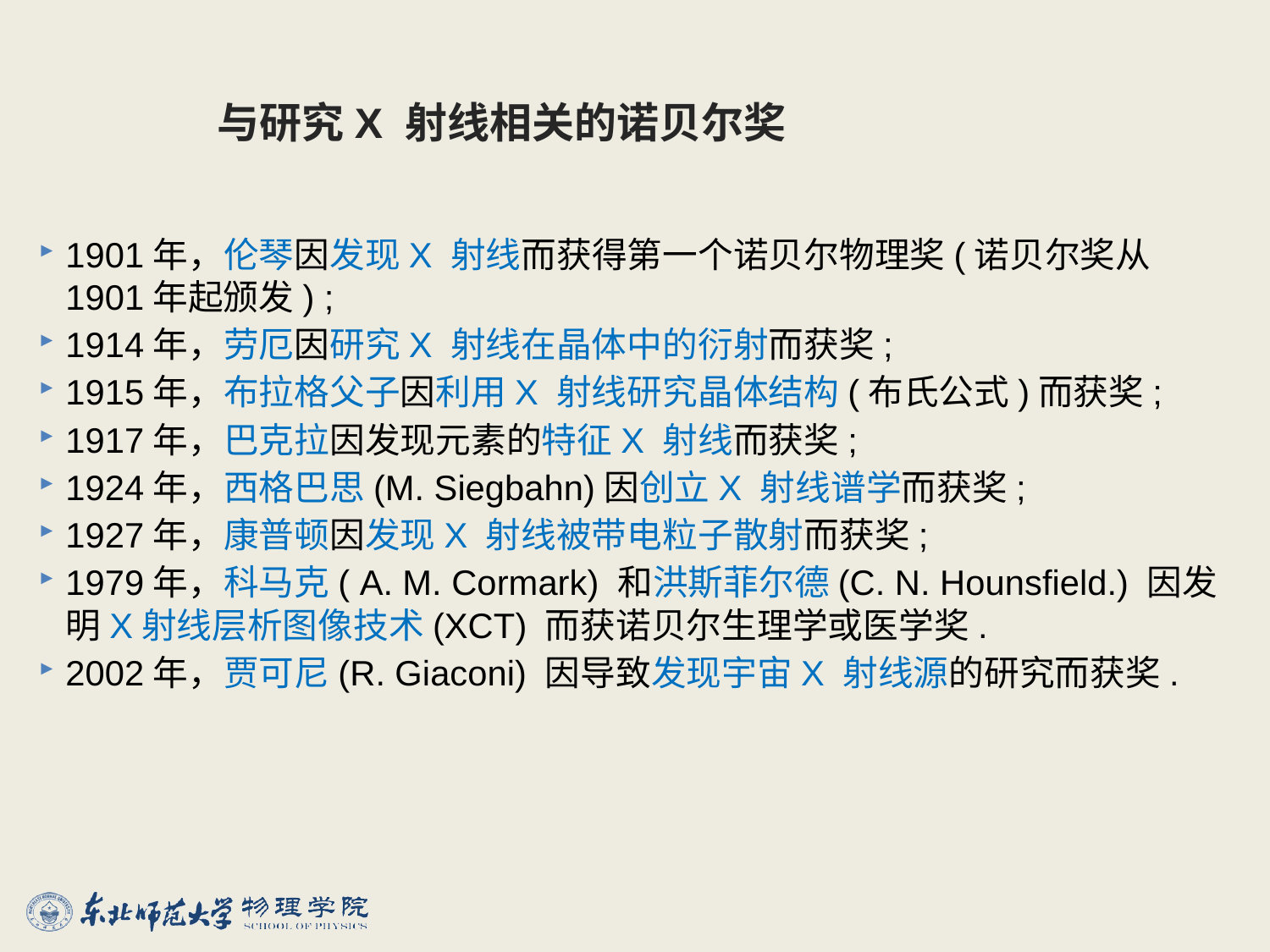

# 与研究X 射线相关的诺贝尔奖
1901年，伦琴因发现X 射线而获得第一个诺贝尔物理奖(诺贝尔奖从1901年起颁发) ;
1914年，劳厄因研究X 射线在晶体中的衍射而获奖;
1915年，布拉格父子因利用X 射线研究晶体结构(布氏公式)而获奖;
1917年，巴克拉因发现元素的特征X 射线而获奖;
1924年，西格巴思(M. Siegbahn)因创立X 射线谱学而获奖;
1927年，康普顿因发现X 射线被带电粒子散射而获奖;
1979年，科马克( A. M. Cormark) 和洪斯菲尔德(C. N. Hounsfield.) 因发明X射线层析图像技术(XCT) 而获诺贝尔生理学或医学奖.
2002年，贾可尼(R. Giaconi) 因导致发现宇宙X 射线源的研究而获奖.